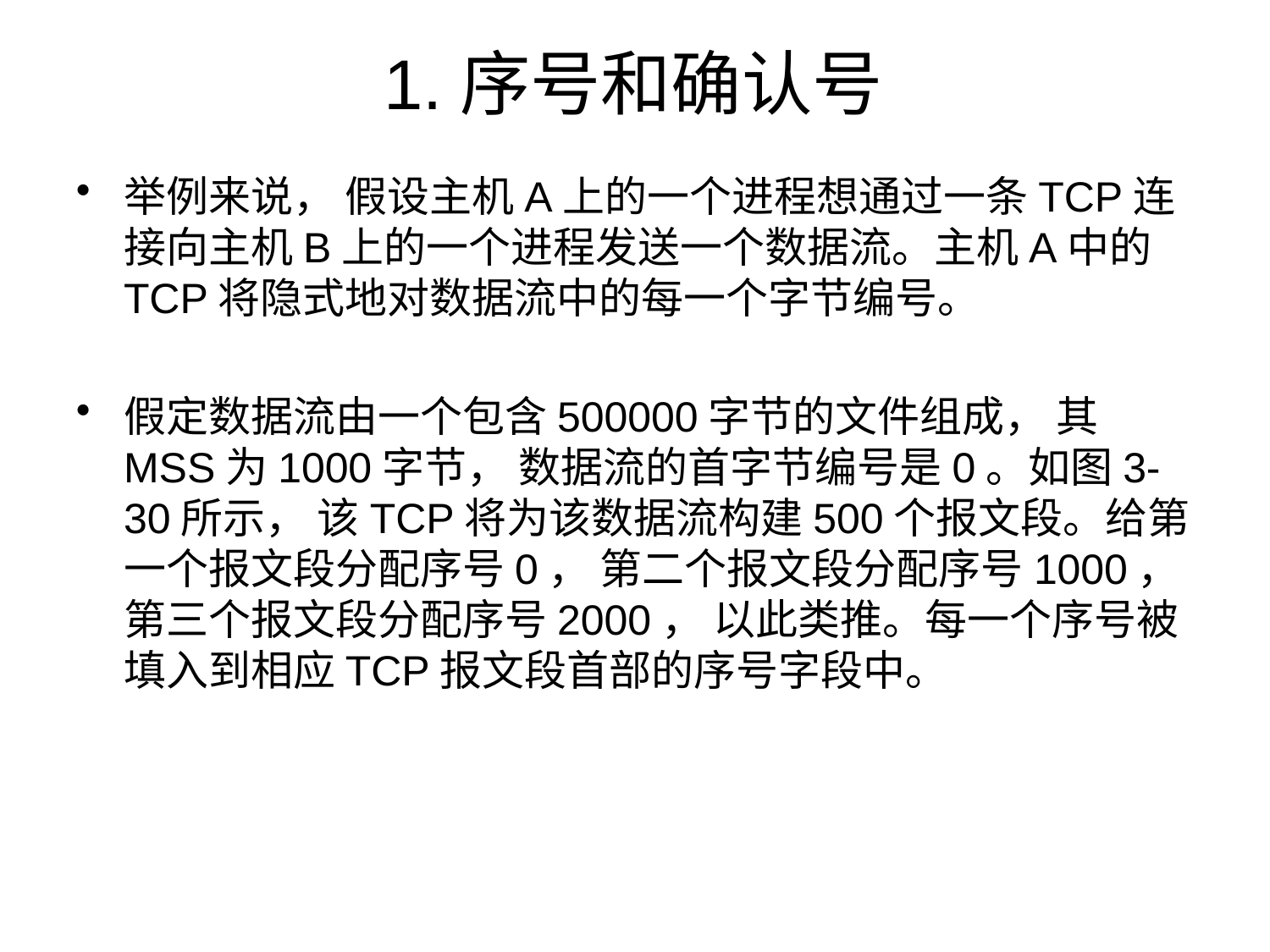

# 1.序号和确认号
举例来说， 假设主机A上的一个进程想通过一条TCP连接向主机B上的一个进程发送一个数据流。主机A中的TCP将隐式地对数据流中的每一个字节编号。

假定数据流由一个包含500000字节的文件组成， 其MSS为1000字节， 数据流的首字节编号是0。如图3-30所示， 该TCP将为该数据流构建500个报文段。给第一个报文段分配序号0， 第二个报文段分配序号1000， 第三个报文段分配序号2000， 以此类推。每一个序号被填入到相应TCP报文段首部的序号字段中。